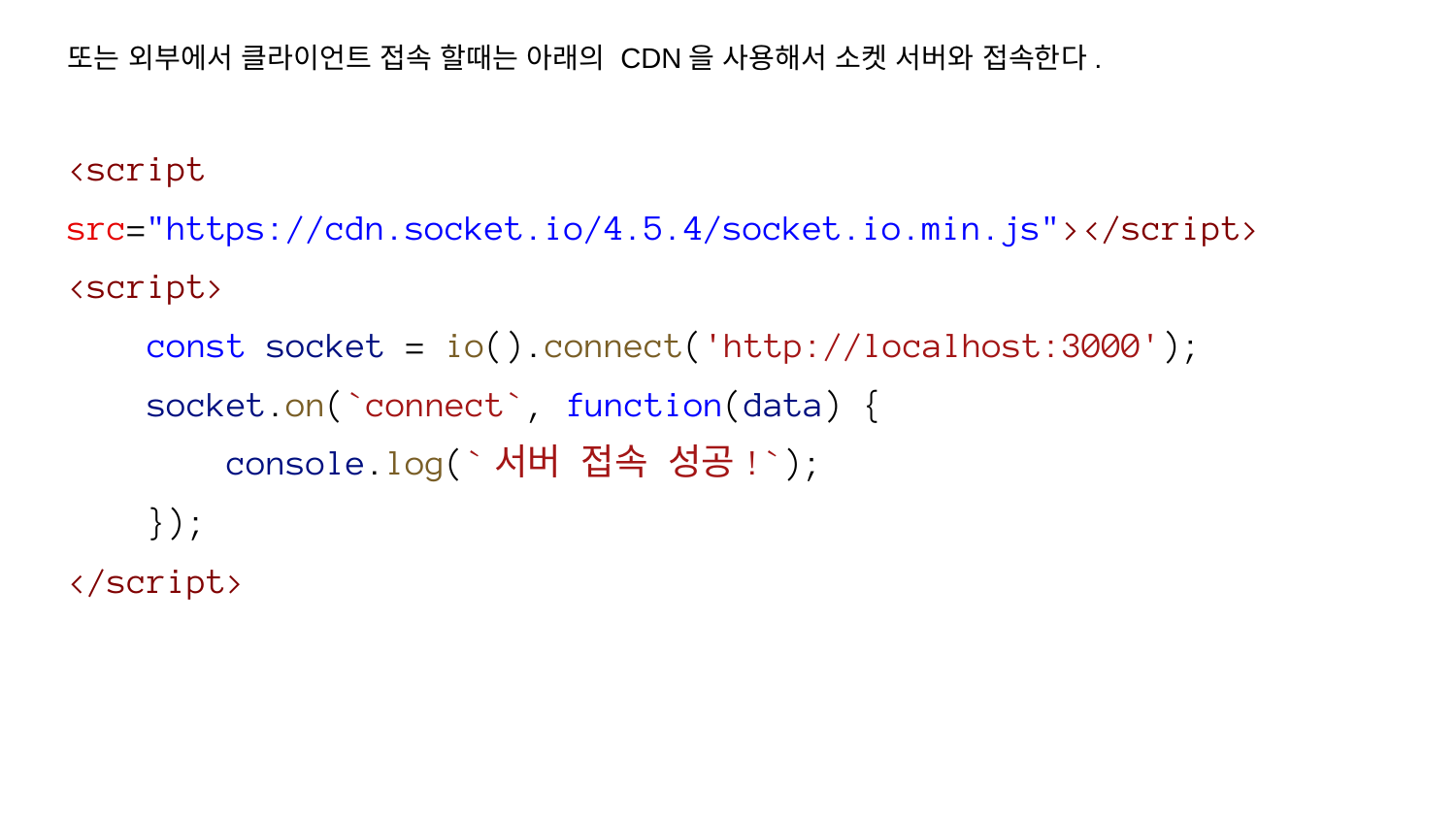

또는 외부에서 클라이언트 접속 할때는 아래의 CDN을 사용해서 소켓 서버와 접속한다.
<script src="https://cdn.socket.io/4.5.4/socket.io.min.js"></script>
<script>
    const socket = io().connect('http://localhost:3000');
    socket.on(`connect`, function(data) {
        console.log(`서버 접속 성공!`);
    });
</script>